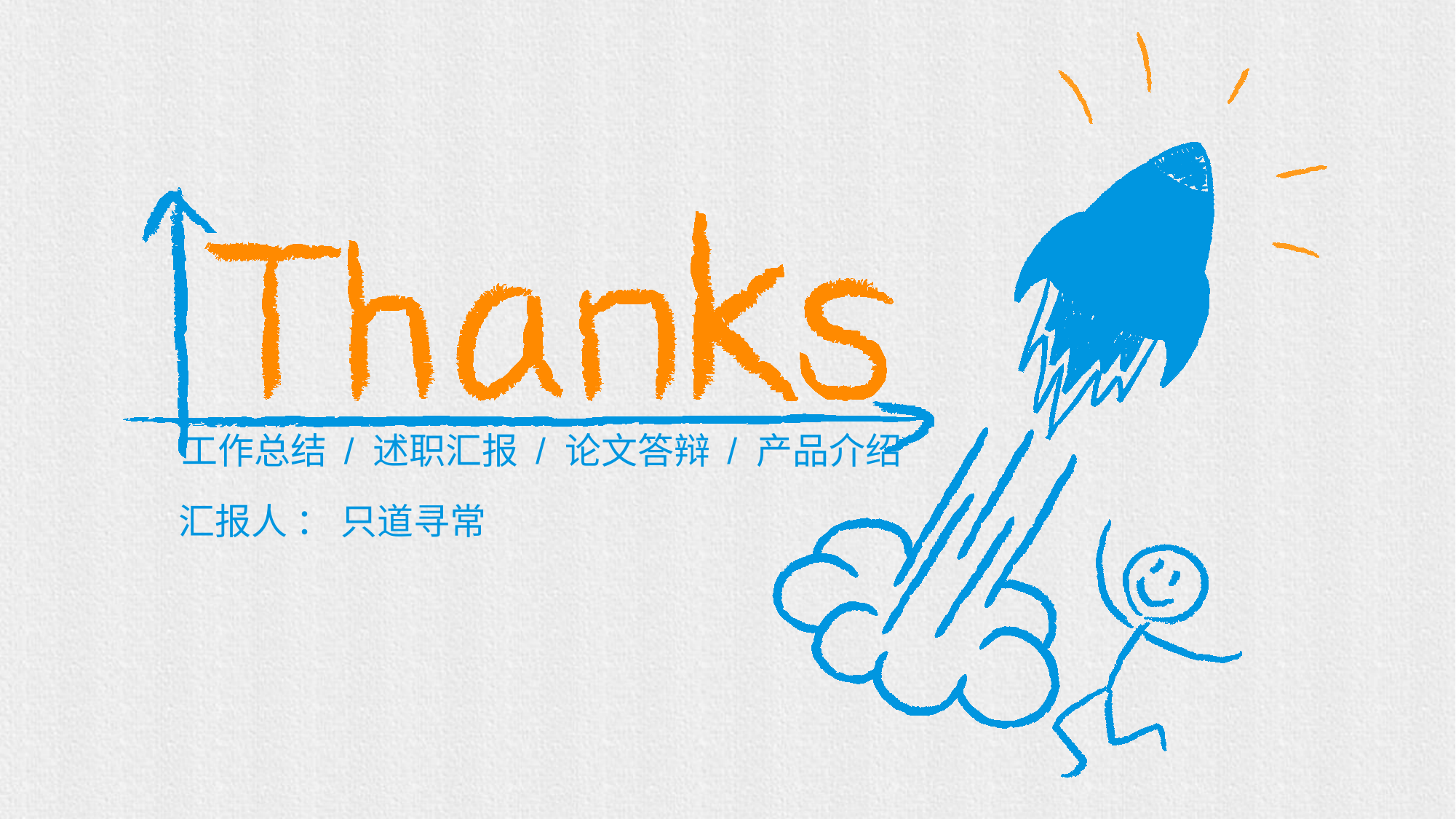

工作总结 / 述职汇报 / 论文答辩 / 产品介绍
汇报人 ： 只道寻常